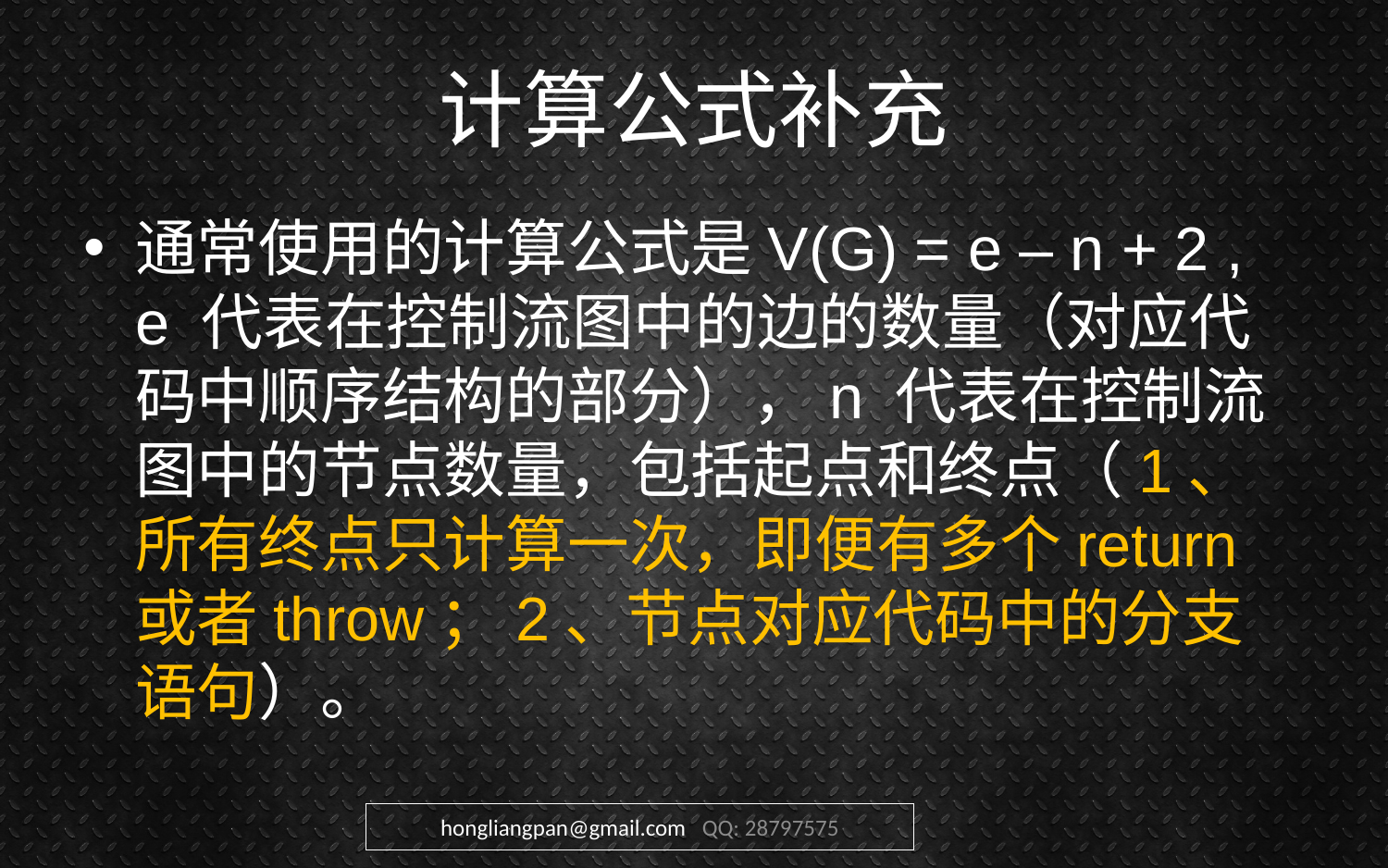

# 计算公式补充
通常使用的计算公式是V(G) = e – n + 2 , e 代表在控制流图中的边的数量（对应代码中顺序结构的部分），n 代表在控制流图中的节点数量，包括起点和终点（1、所有终点只计算一次，即便有多个return或者throw；2、节点对应代码中的分支语句）。